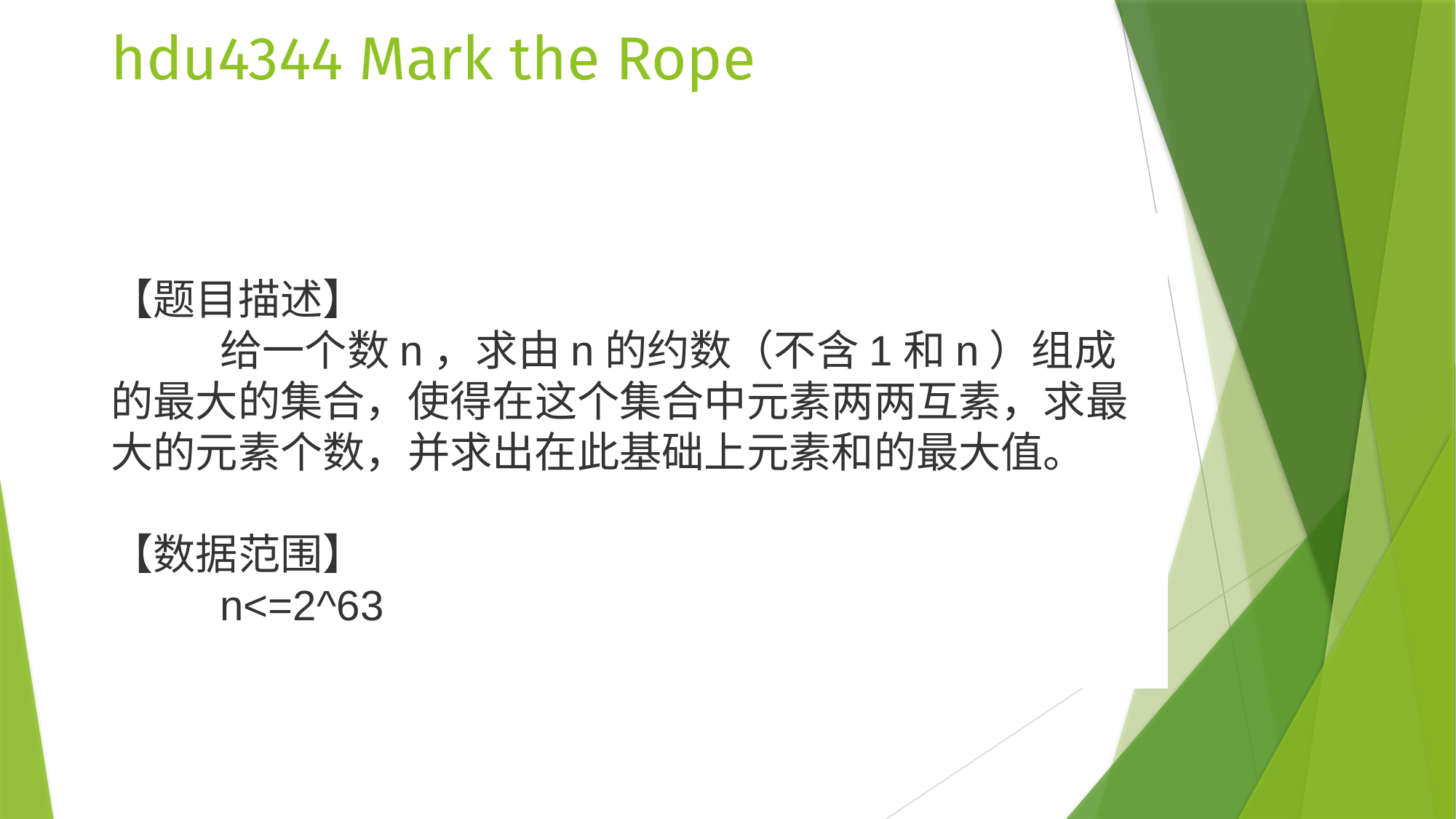

# hdu4344 Mark the Rope
【题目描述】
	给一个数n，求由n的约数（不含1和n）组成的最大的集合，使得在这个集合中元素两两互素，求最大的元素个数，并求出在此基础上元素和的最大值。

【数据范围】
	n<=2^63